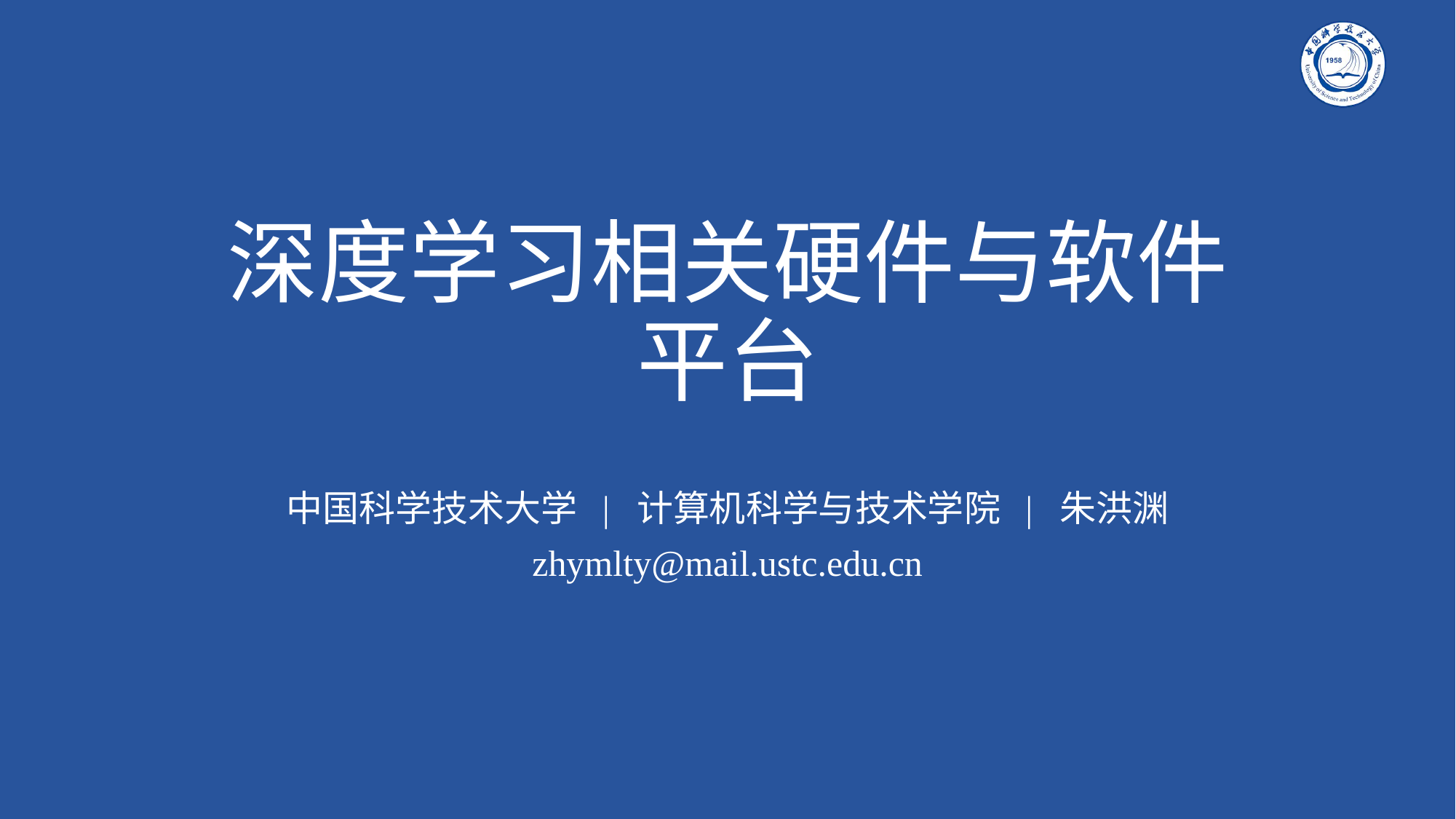

# 深度学习相关硬件与软件平台

中国科学技术大学  |  计算机科学与技术学院  |  朱洪渊
zhymlty@mail.ustc.edu.cn
1